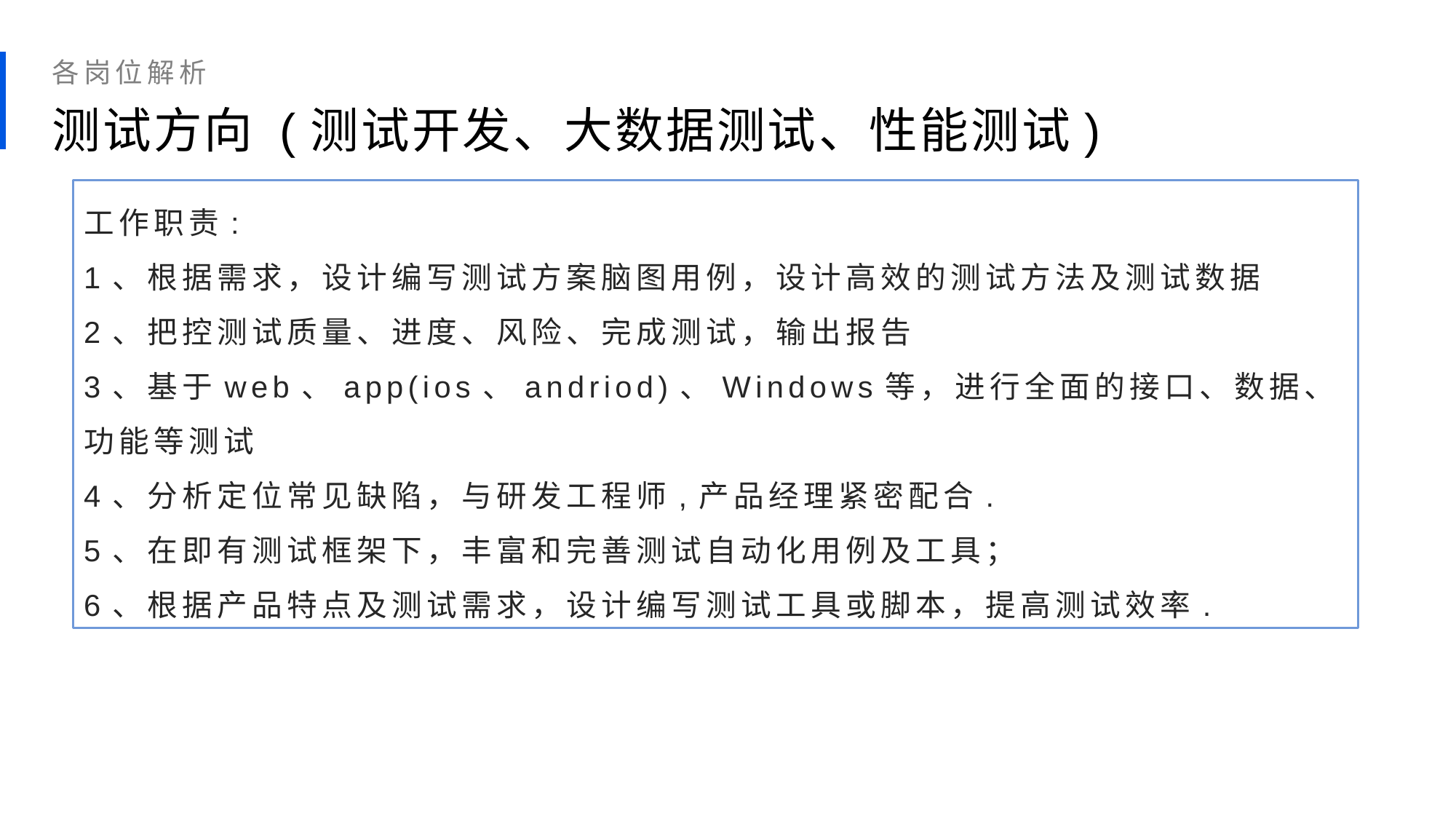

各岗位解析

测试方向 (测试开发、大数据测试、性能测试)
工作职责:
1、根据需求，设计编写测试方案脑图用例，设计高效的测试方法及测试数据
2、把控测试质量、进度、风险、完成测试，输出报告
3、基于web、app(ios、andriod)、Windows等，进行全面的接口、数据、功能等测试
4、分析定位常见缺陷，与研发工程师,产品经理紧密配合.
5、在即有测试框架下，丰富和完善测试自动化用例及工具；
6、根据产品特点及测试需求，设计编写测试工具或脚本，提高测试效率.